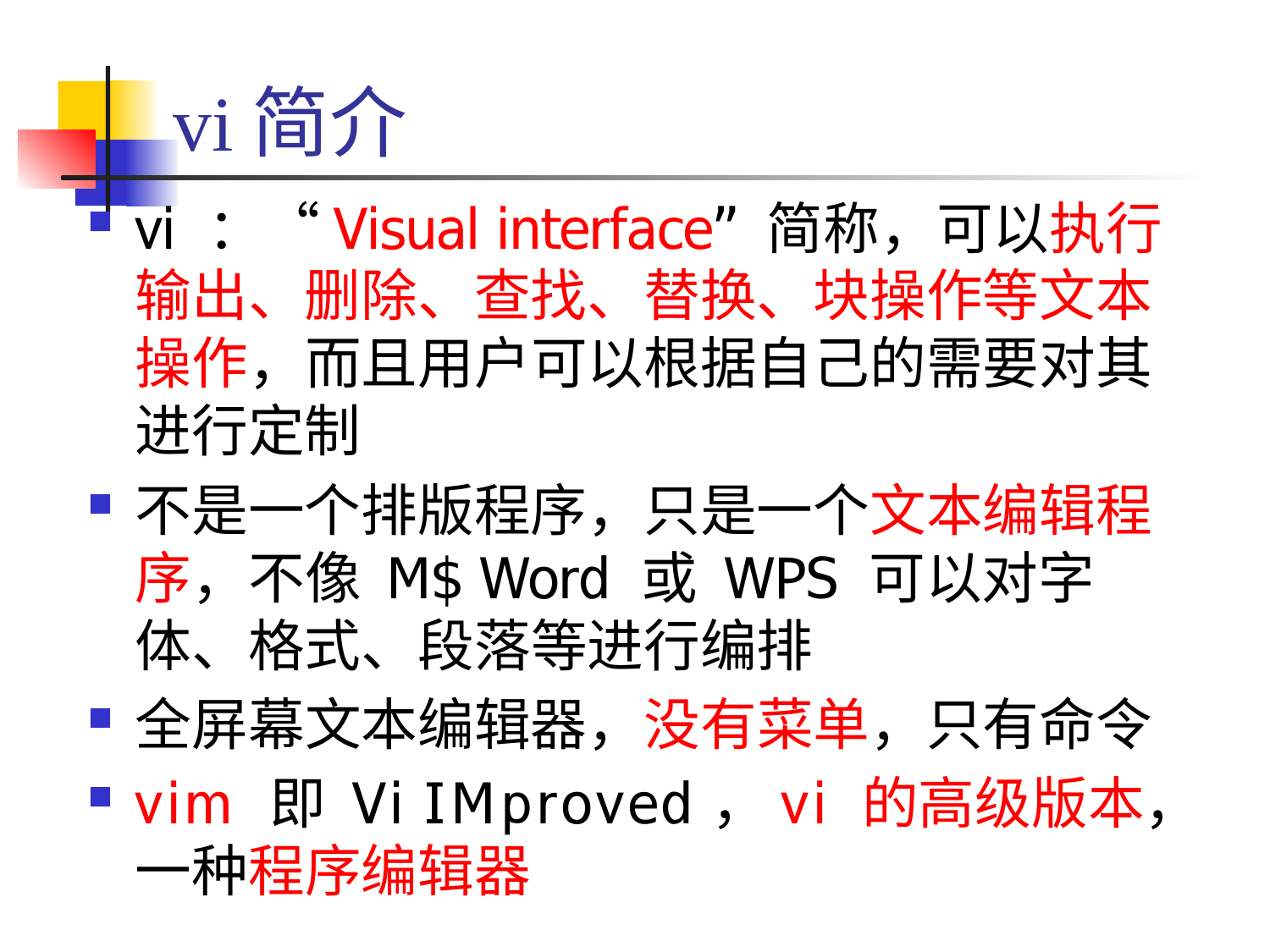

# vi简介
vi ：“Visual interface” 简称，可以执行输出、删除、查找、替换、块操作等文本操作，而且用户可以根据自己的需要对其进行定制
不是一个排版程序，只是一个文本编辑程序，不像 M$ Word 或 WPS 可以对字体、格式、段落等进行编排
全屏幕文本编辑器，没有菜单，只有命令
vim 即 Vi IMproved，vi 的高级版本，一种程序编辑器